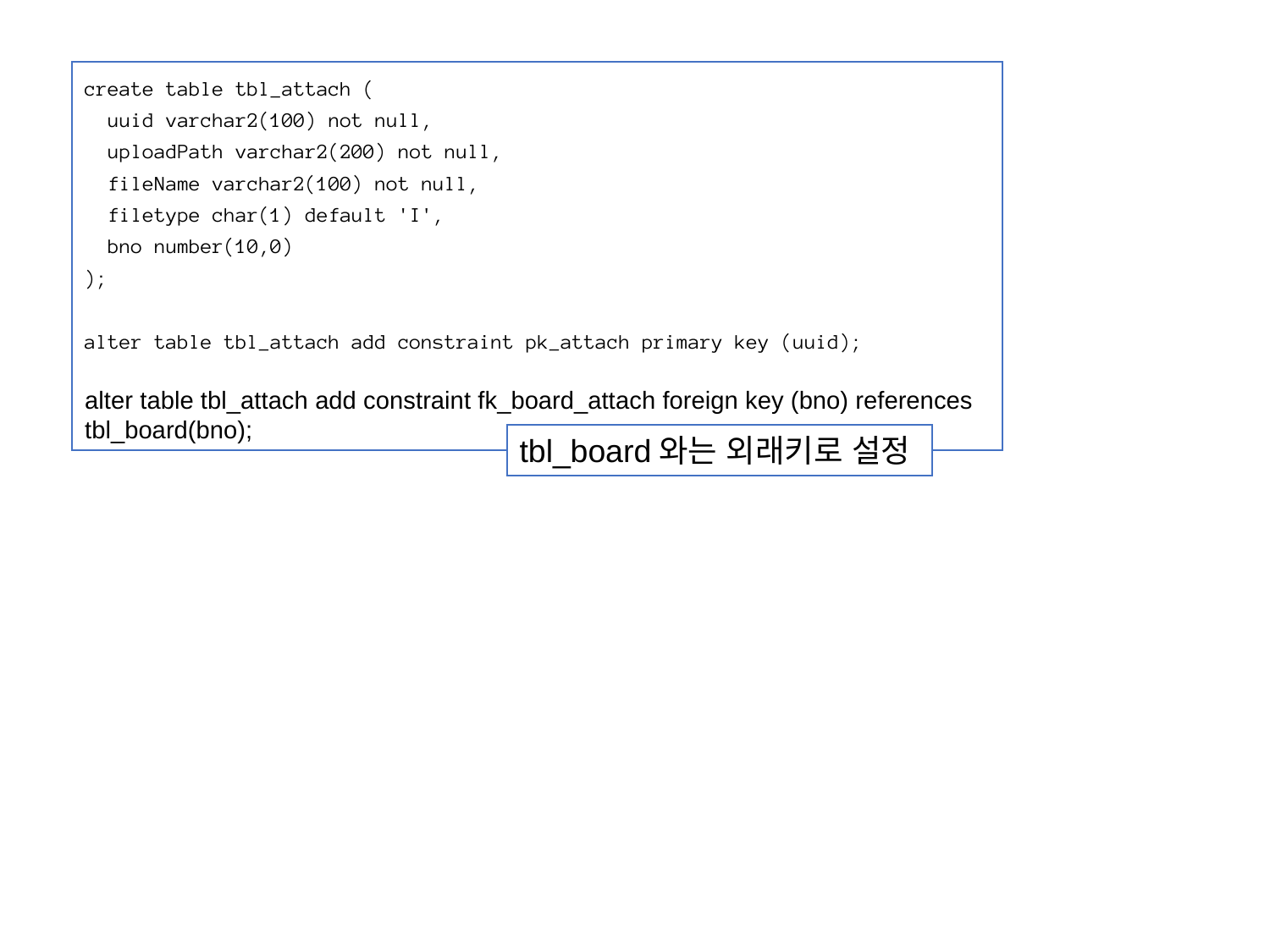

create table tbl_attach (
  uuid varchar2(100) not null,
  uploadPath varchar2(200) not null,
  fileName varchar2(100) not null,
  filetype char(1) default 'I',
  bno number(10,0)
);

alter table tbl_attach add constraint pk_attach primary key (uuid);

alter table tbl_attach add constraint fk_board_attach foreign key (bno) references tbl_board(bno);
tbl_board와는 외래키로 설정